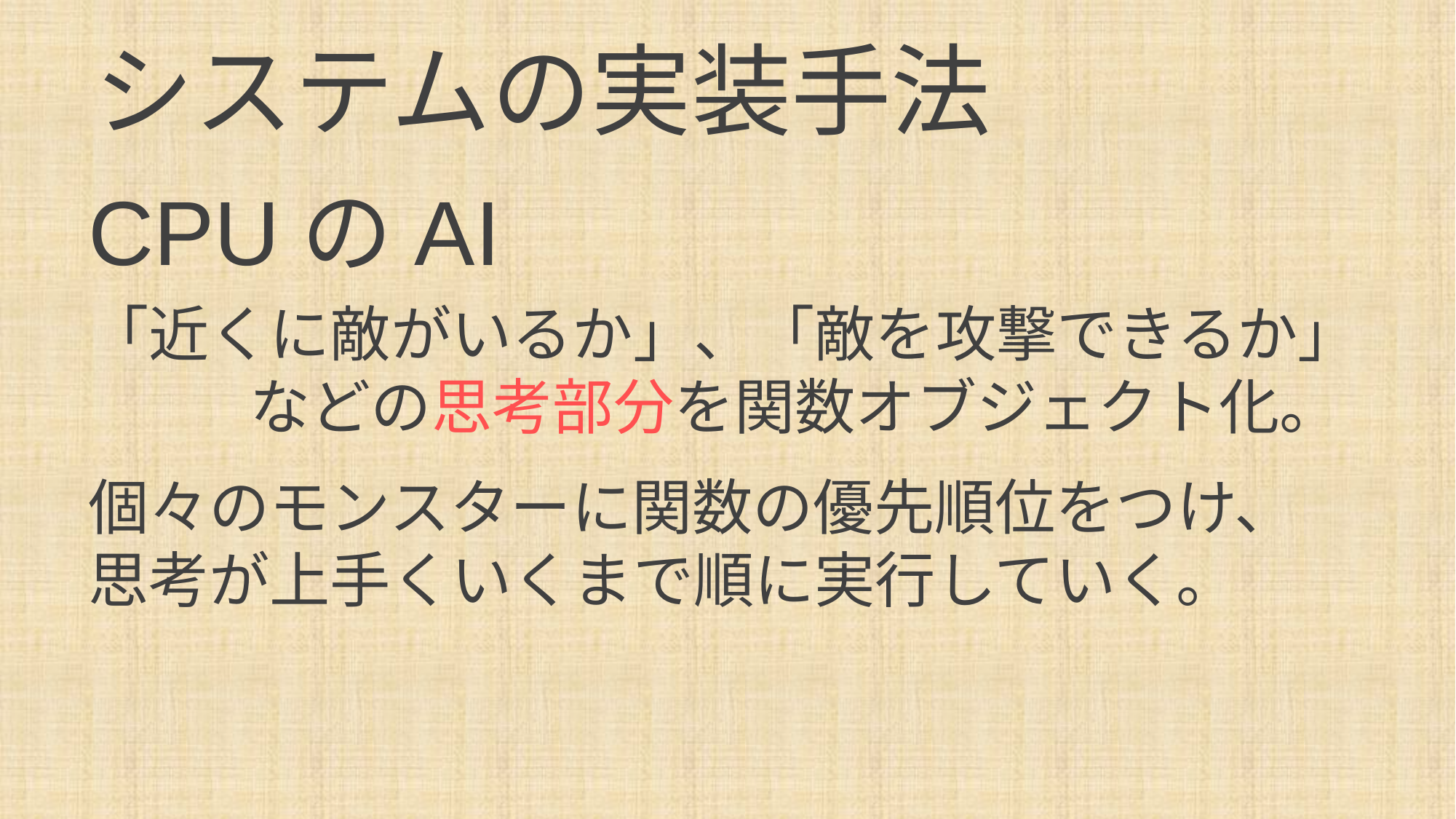

システムの実装手法
CPUのAI
「近くに敵がいるか」、「敵を攻撃できるか」     　　などの思考部分を関数オブジェクト化。

個々のモンスターに関数の優先順位をつけ、
思考が上手くいくまで順に実行していく。